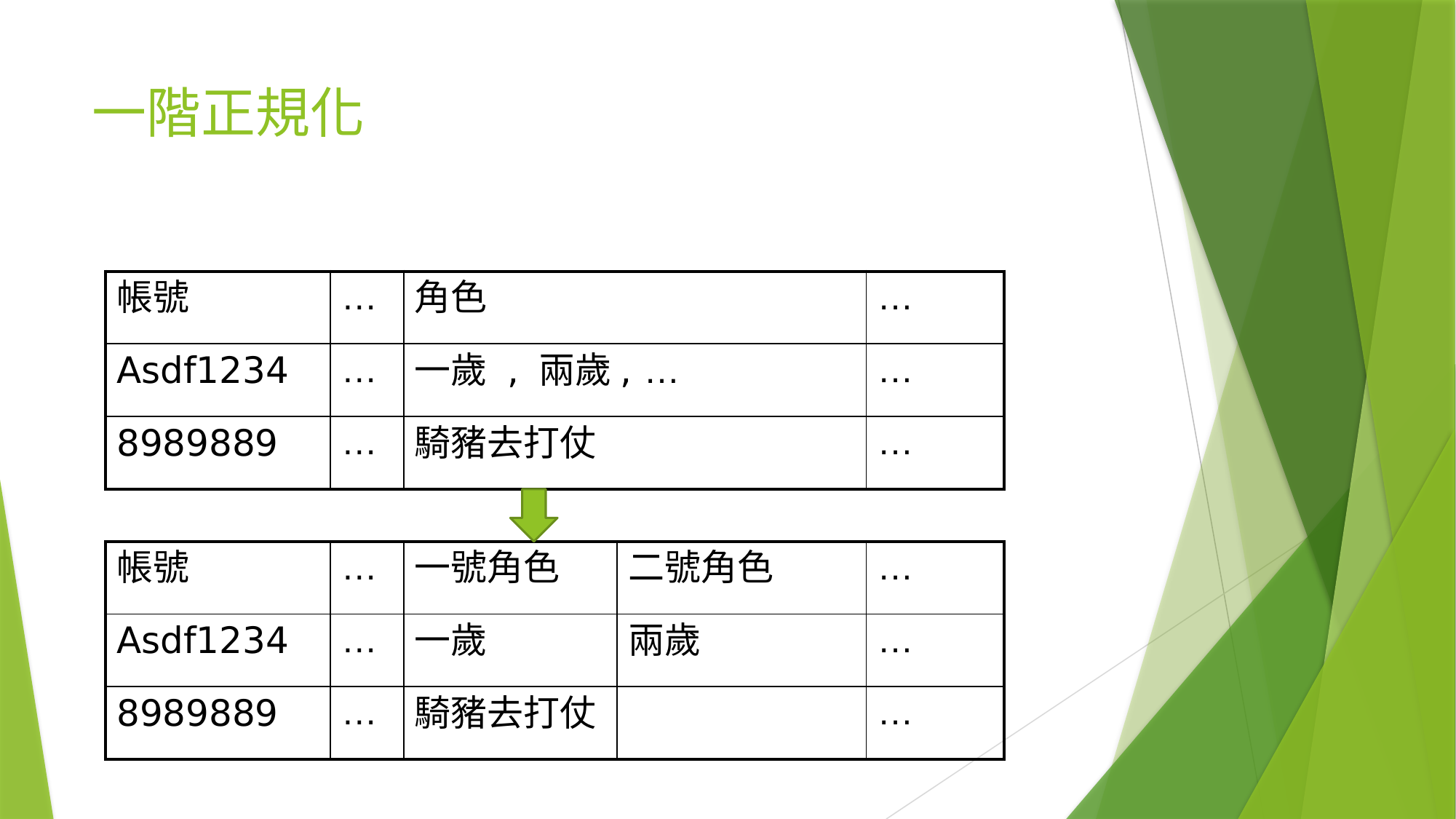

# 一階正規化
| 帳號 | … | 角色 | … |
| --- | --- | --- | --- |
| Asdf1234 | … | 一歲 , 兩歲, … | … |
| 8989889 | … | 騎豬去打仗 | … |

| 帳號 | … | 一號角色 | 二號角色 | … |
| --- | --- | --- | --- | --- |
| Asdf1234 | … | 一歲 | 兩歲 | … |
| 8989889 | … | 騎豬去打仗 |  | … |